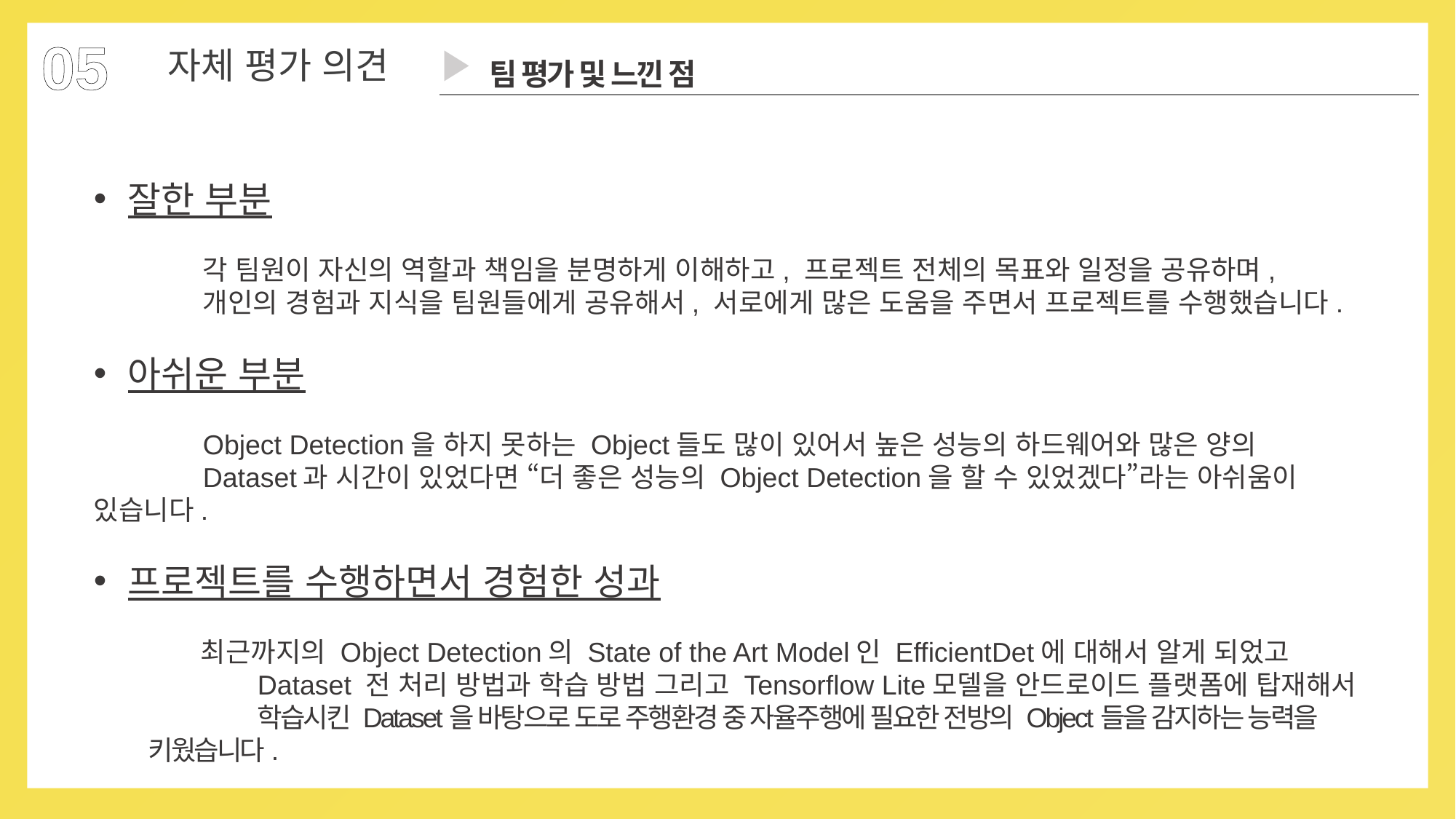

05
▶
팀 평가 및 느낀 점
자체 평가 의견
잘한 부분

	각 팀원이 자신의 역할과 책임을 분명하게 이해하고, 프로젝트 전체의 목표와 일정을 공유하며,
	개인의 경험과 지식을 팀원들에게 공유해서, 서로에게 많은 도움을 주면서 프로젝트를 수행했습니다.

아쉬운 부분

	Object Detection을 하지 못하는 Object들도 많이 있어서 높은 성능의 하드웨어와 많은 양의
	Dataset과 시간이 있었다면 “더 좋은 성능의 Object Detection을 할 수 있었겠다”라는 아쉬움이 있습니다.

프로젝트를 수행하면서 경험한 성과

      최근까지의 Object Detection의 State of the Art Model인 EfficientDet에 대해서 알게 되었고
	Dataset 전 처리 방법과 학습 방법 그리고 Tensorflow Lite모델을 안드로이드 플랫폼에 탑재해서
	학습시킨 Dataset을 바탕으로 도로 주행환경 중 자율주행에 필요한 전방의 Object들을 감지하는 능력을 키웠습니다.